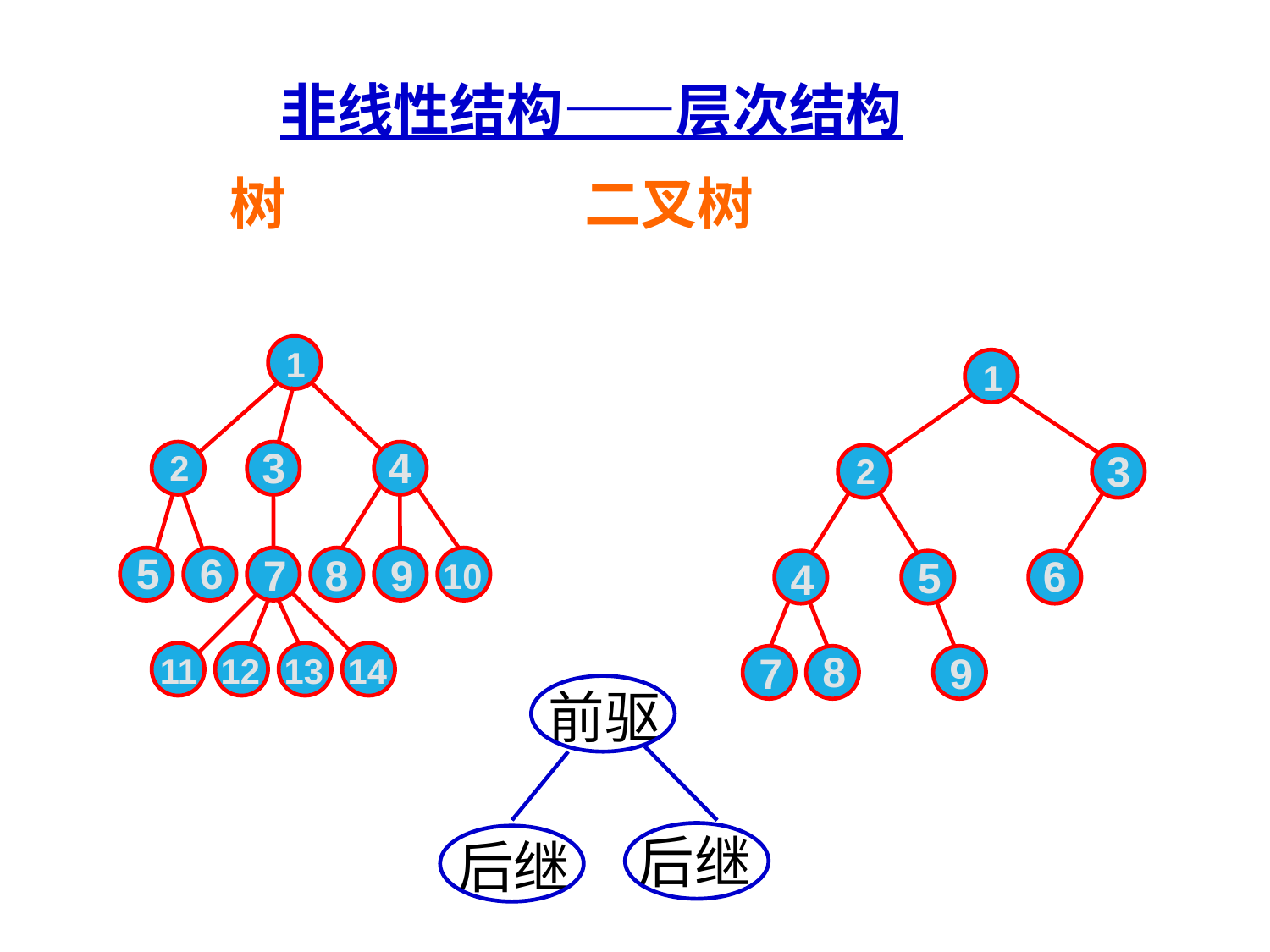

非线性结构——层次结构
   树           		  二叉树

1

1

4
3
3
2

2

5
6
7
8
9
6
5
4

10

8
7
9
11

12

13

14

前驱

后继

后继